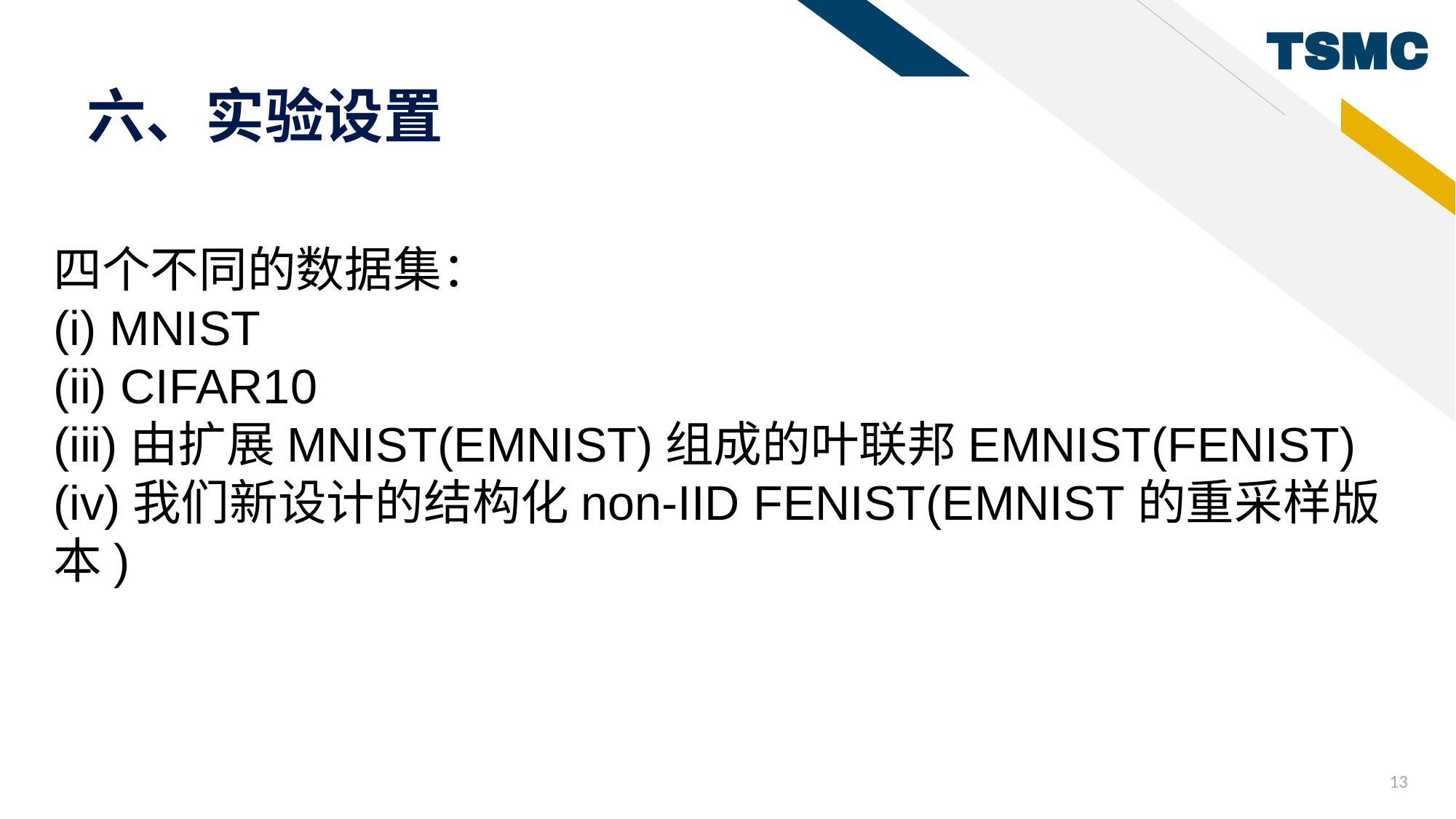

# 六、实验设置
四个不同的数据集：
(i) MNIST
(ii) CIFAR10
(iii)由扩展MNIST(EMNIST)组成的叶联邦EMNIST(FENIST)
(iv)我们新设计的结构化non-IID FENIST(EMNIST的重采样版本)
13